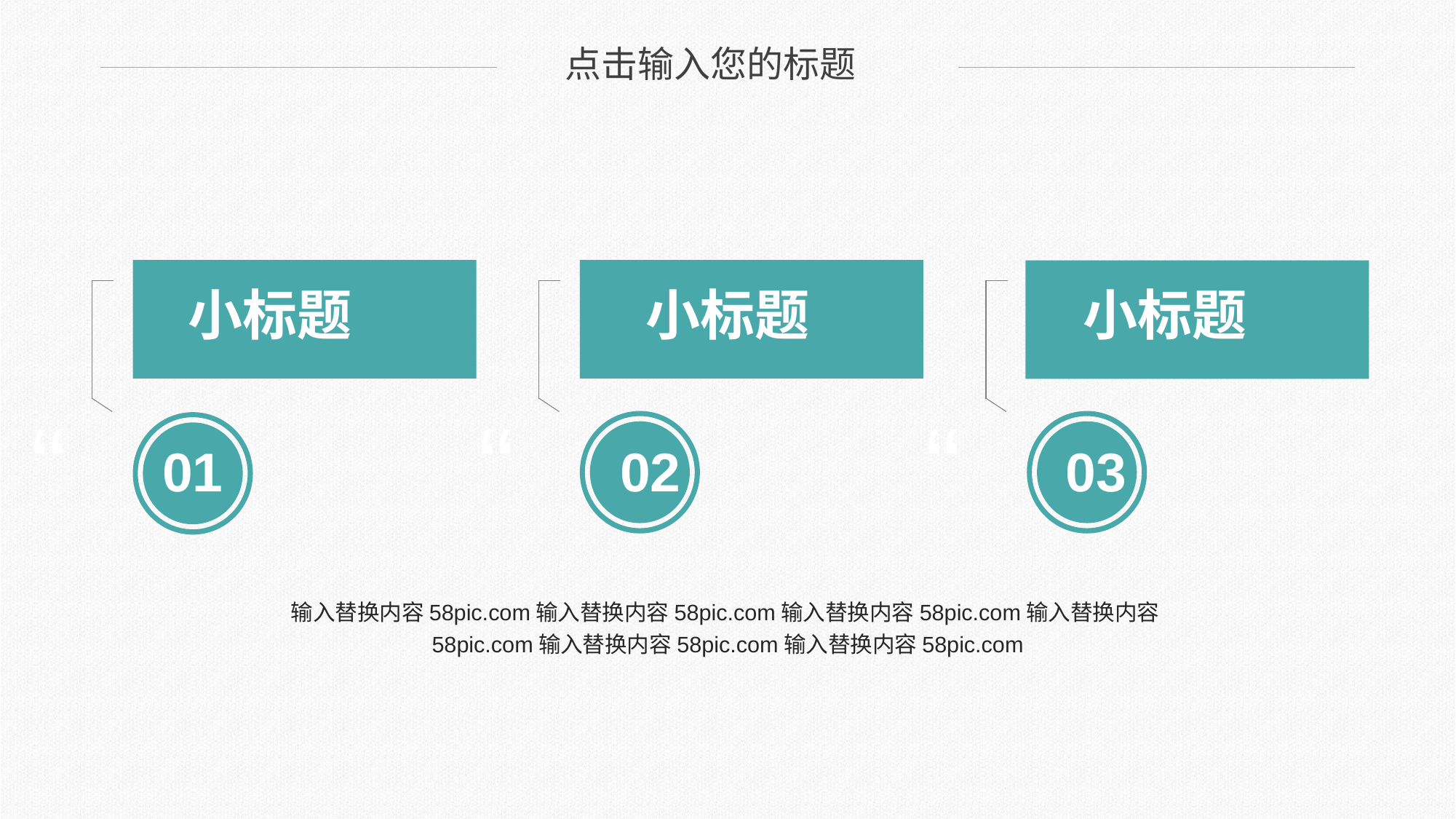

点击输入您的标题

小标题

小标题

小标题
“
“
“

02

03

01
输入替换内容58pic.com输入替换内容58pic.com输入替换内容58pic.com输入替换内容58pic.com输入替换内容58pic.com输入替换内容58pic.com